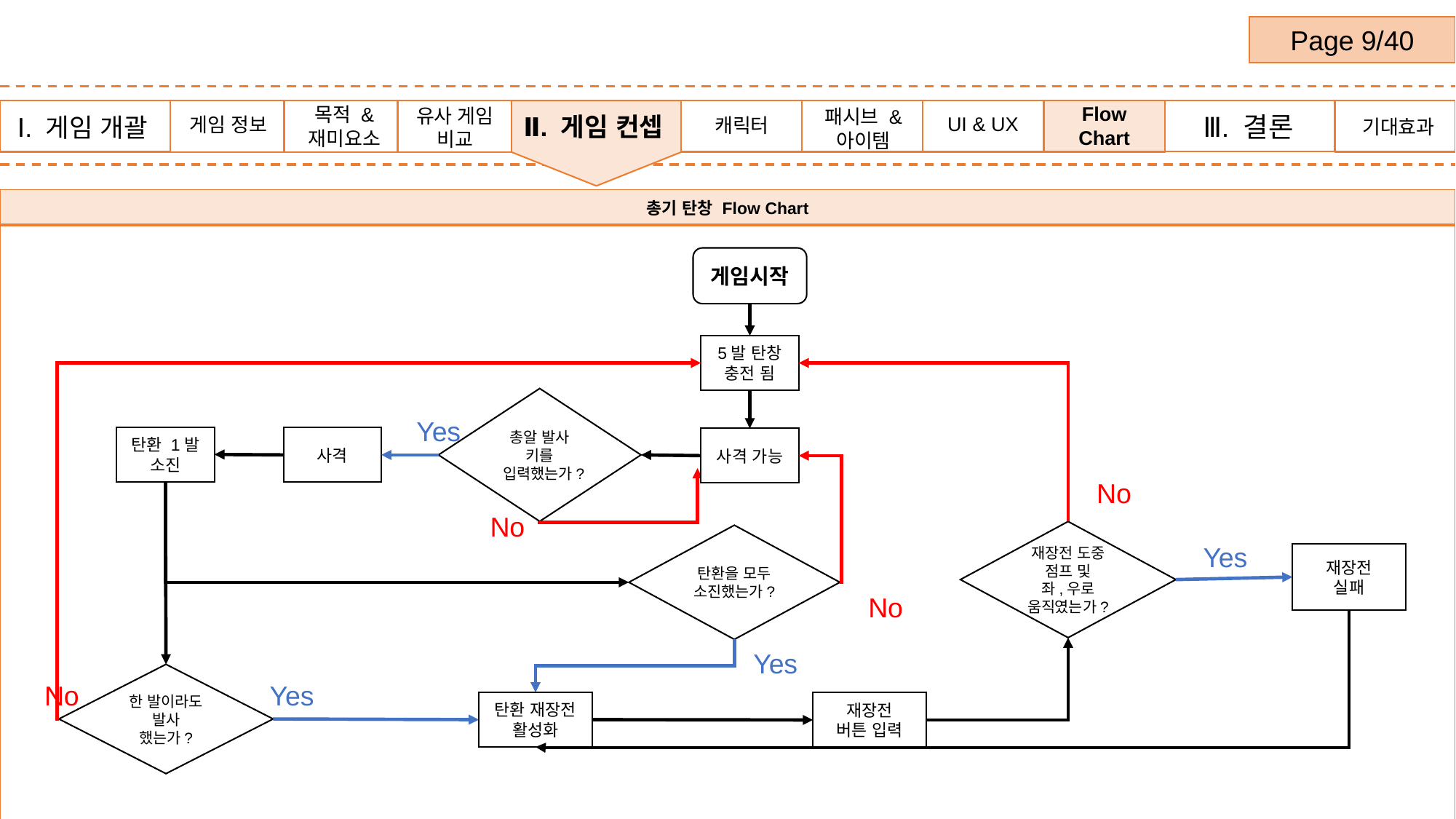

Page 9/40

Flow Chart
유사 게임
비교

캐릭터

Ⅲ. 결론
UI & UX
게임 정보
기대효과
게임 정보
Ⅱ. 게임 컨셉
Ⅰ. 게임 개괄
목적 &
재미요소
패시브 &
아이템
| 총기 탄창 Flow Chart |
| --- |
|  |
게임시작
5발 탄창
충전 됨
총알 발사 키를 입력했는가?
Yes
탄환 1발
소진
사격
사격 가능
No
No
재장전 도중
점프 및
좌,우로 움직였는가?
탄환을 모두 소진했는가?
Yes
재장전
실패
No
Yes
한 발이라도
발사
했는가?
No
Yes
탄환 재장전
활성화
재장전
버튼 입력